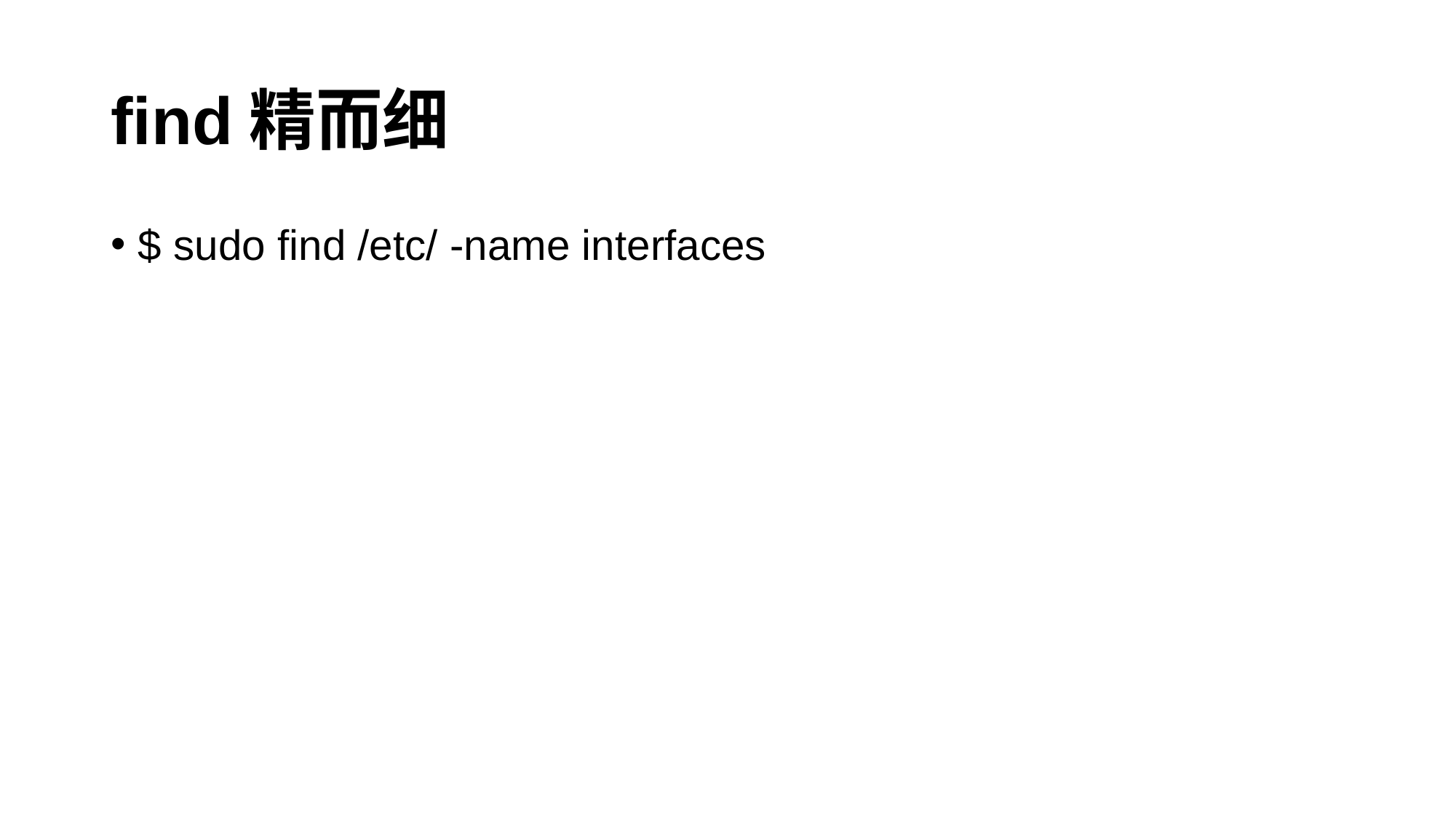

# find精而细
$ sudo find /etc/ -name interfaces